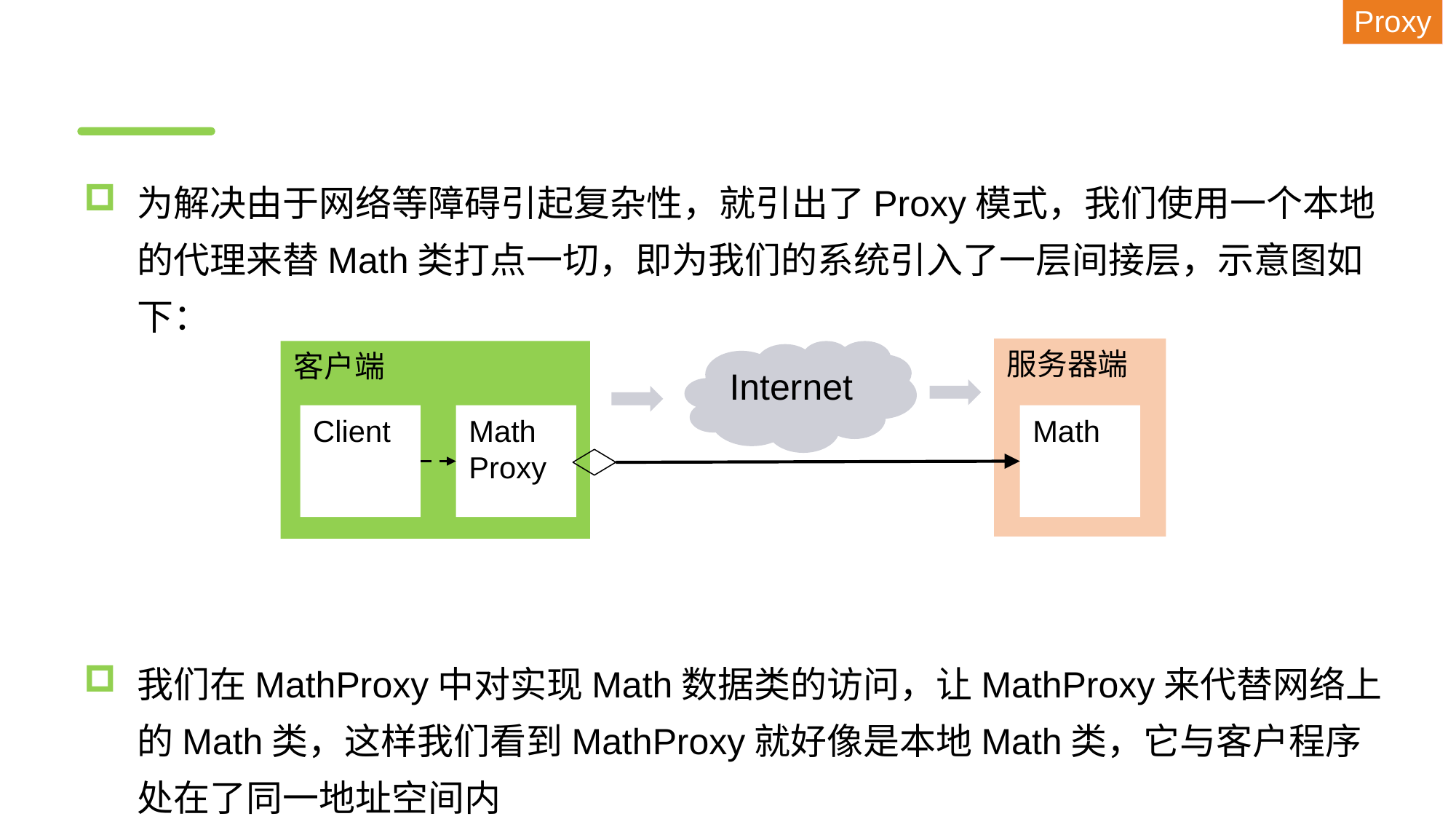

Proxy
#
为解决由于网络等障碍引起复杂性，就引出了Proxy模式，我们使用一个本地的代理来替Math类打点一切，即为我们的系统引入了一层间接层，示意图如下：

我们在MathProxy中对实现Math数据类的访问，让MathProxy来代替网络上的Math类，这样我们看到MathProxy就好像是本地Math类，它与客户程序处在了同一地址空间内
服务器端
Internet
客户端

Client
Math
Proxy
Math

129